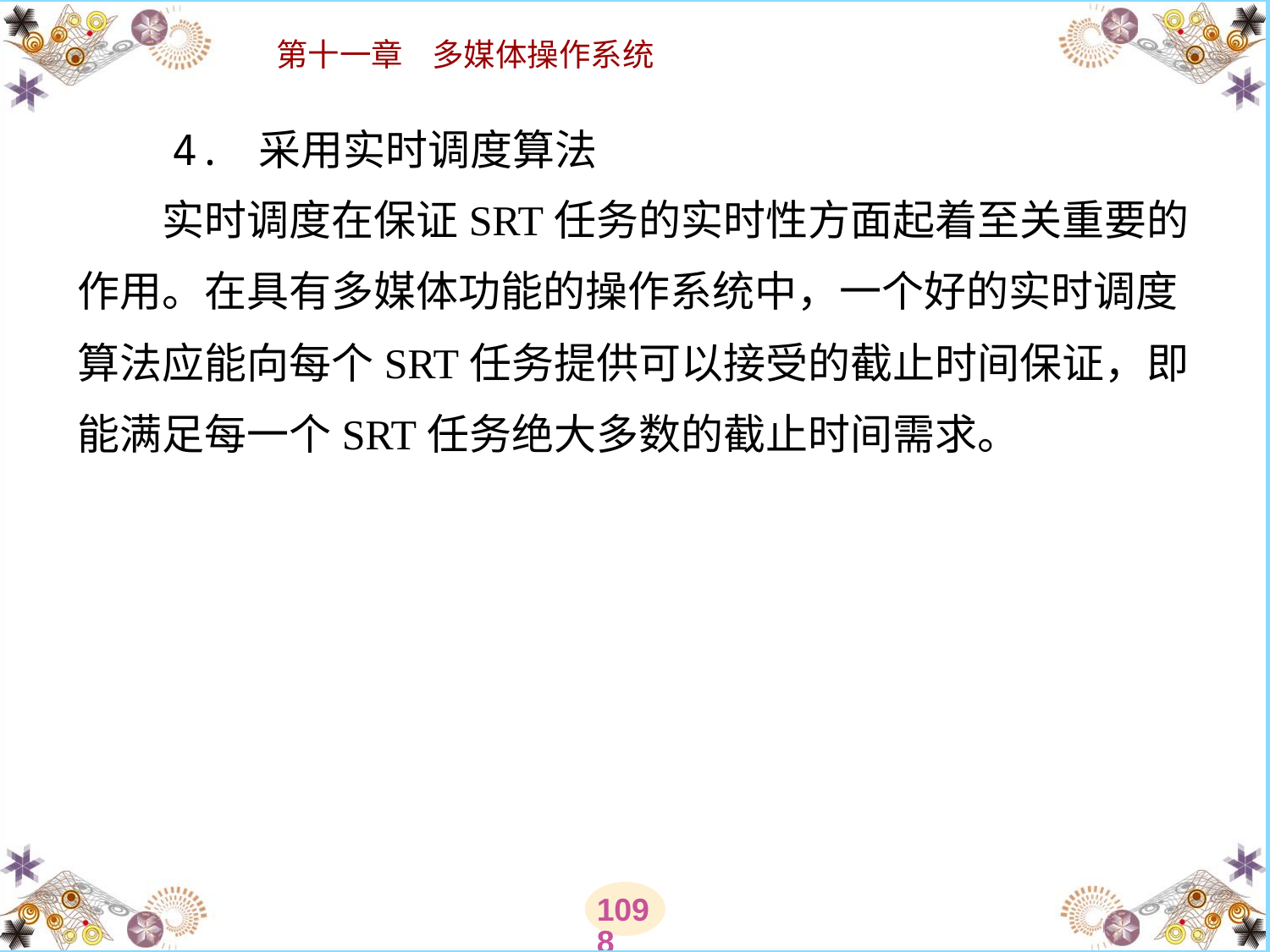

# 4. 采用实时调度算法 　　实时调度在保证SRT任务的实时性方面起着至关重要的作用。在具有多媒体功能的操作系统中，一个好的实时调度算法应能向每个SRT任务提供可以接受的截止时间保证，即能满足每一个SRT任务绝大多数的截止时间需求。